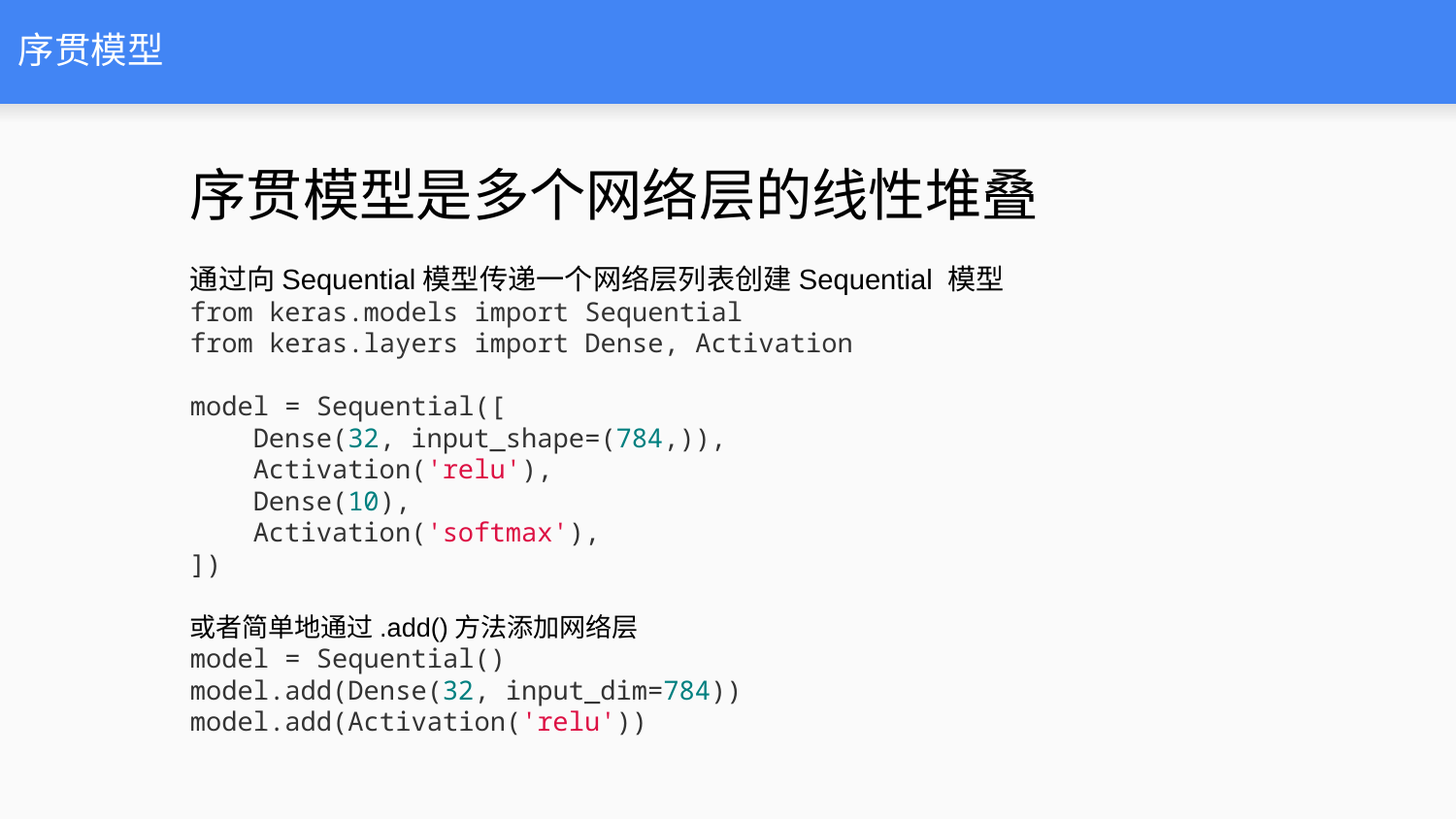

# 序贯模型
序贯模型是多个网络层的线性堆叠

通过向Sequential模型传递一个网络层列表创建Sequential 模型
from keras.models import Sequential
from keras.layers import Dense, Activation

model = Sequential([
    Dense(32, input_shape=(784,)),
    Activation('relu'),
    Dense(10),
    Activation('softmax'),
])

或者简单地通过.add()方法添加网络层
model = Sequential()
model.add(Dense(32, input_dim=784))
model.add(Activation('relu'))